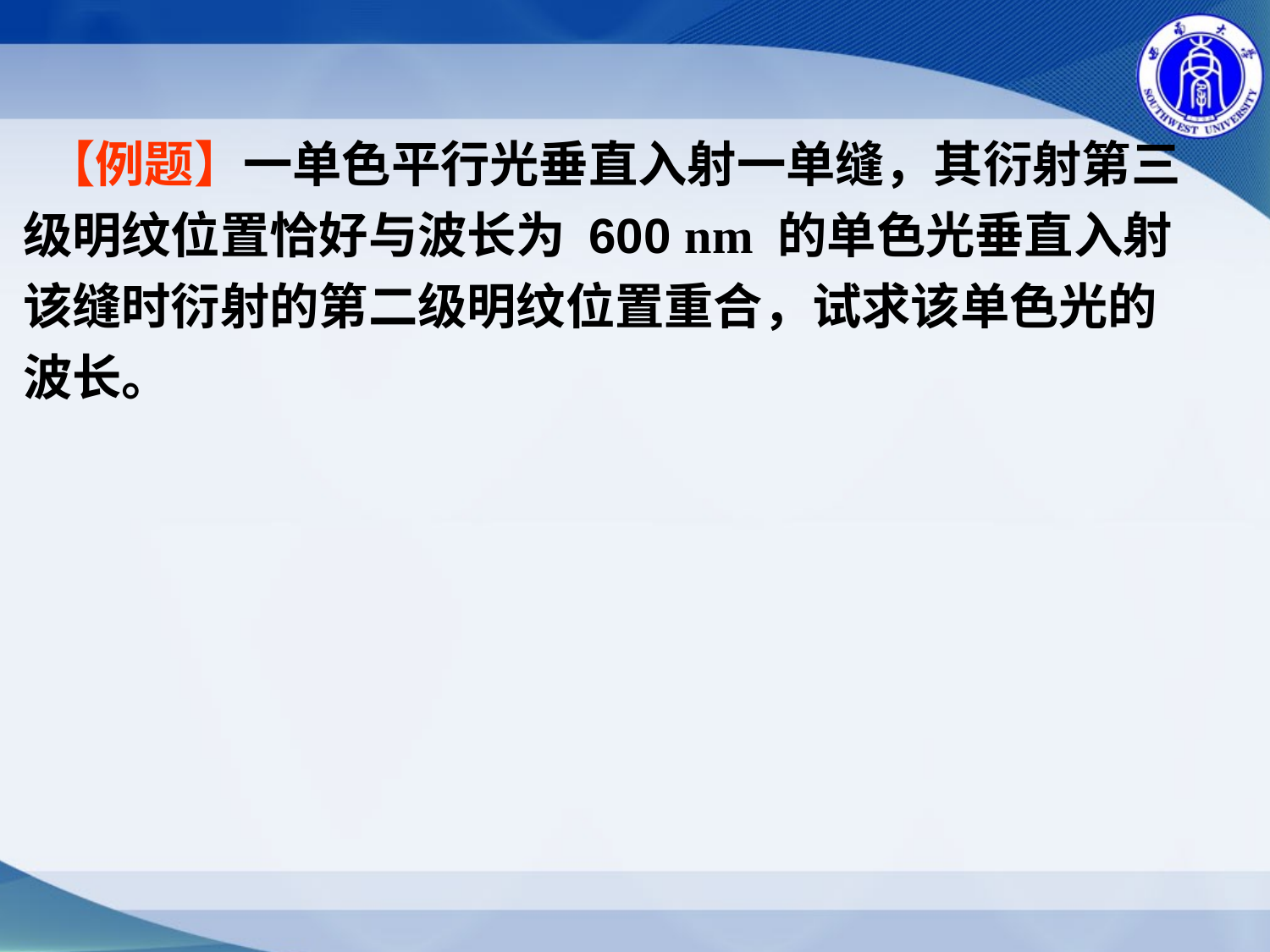

【例题】一单色平行光垂直入射一单缝，其衍射第三级明纹位置恰好与波长为 600 nm 的单色光垂直入射该缝时衍射的第二级明纹位置重合，试求该单色光的波长。